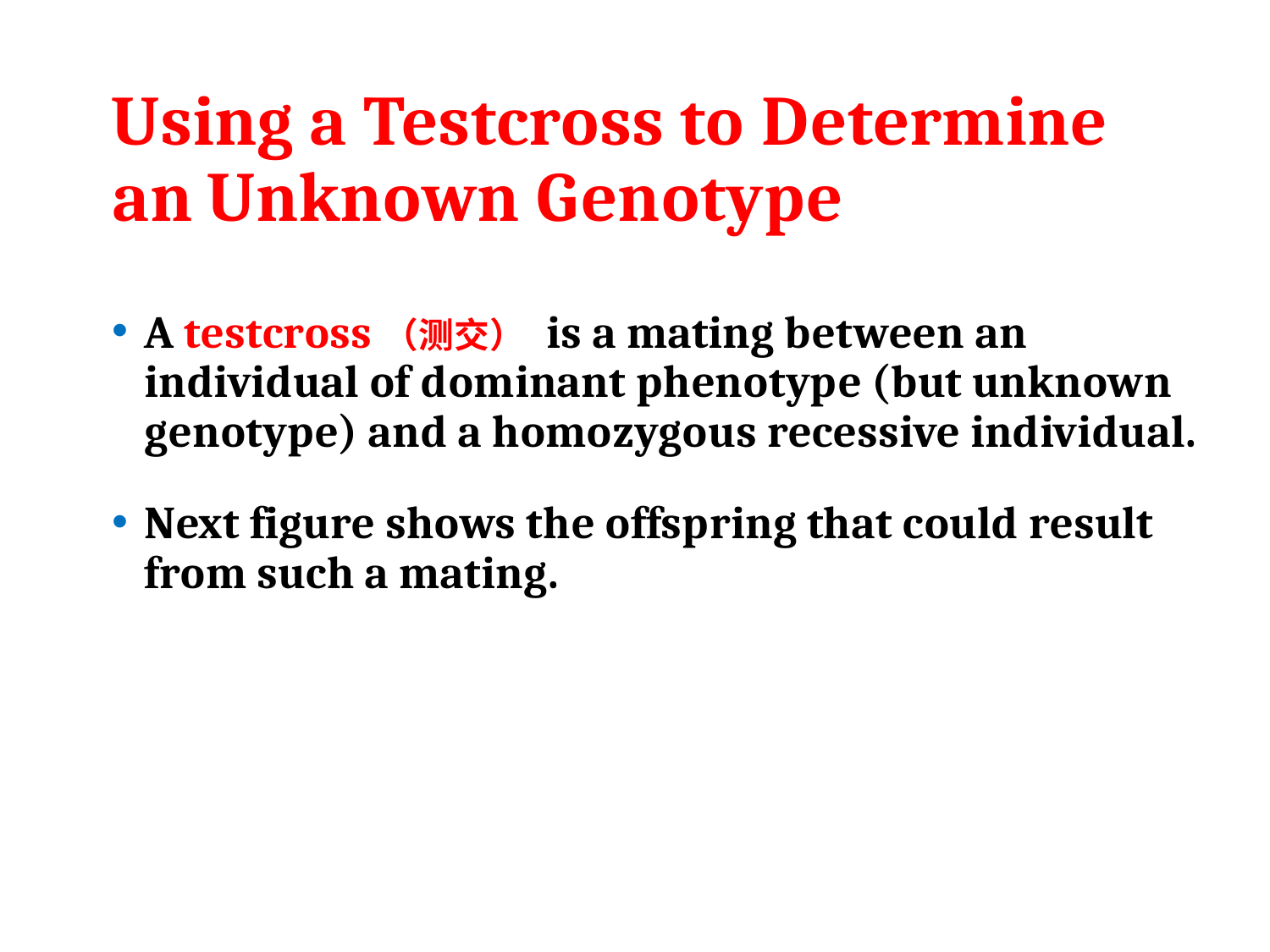

# Using a Testcross to Determine an Unknown Genotype
A testcross（测交） is a mating between an individual of dominant phenotype (but unknown genotype) and a homozygous recessive individual.
Next figure shows the offspring that could result from such a mating.